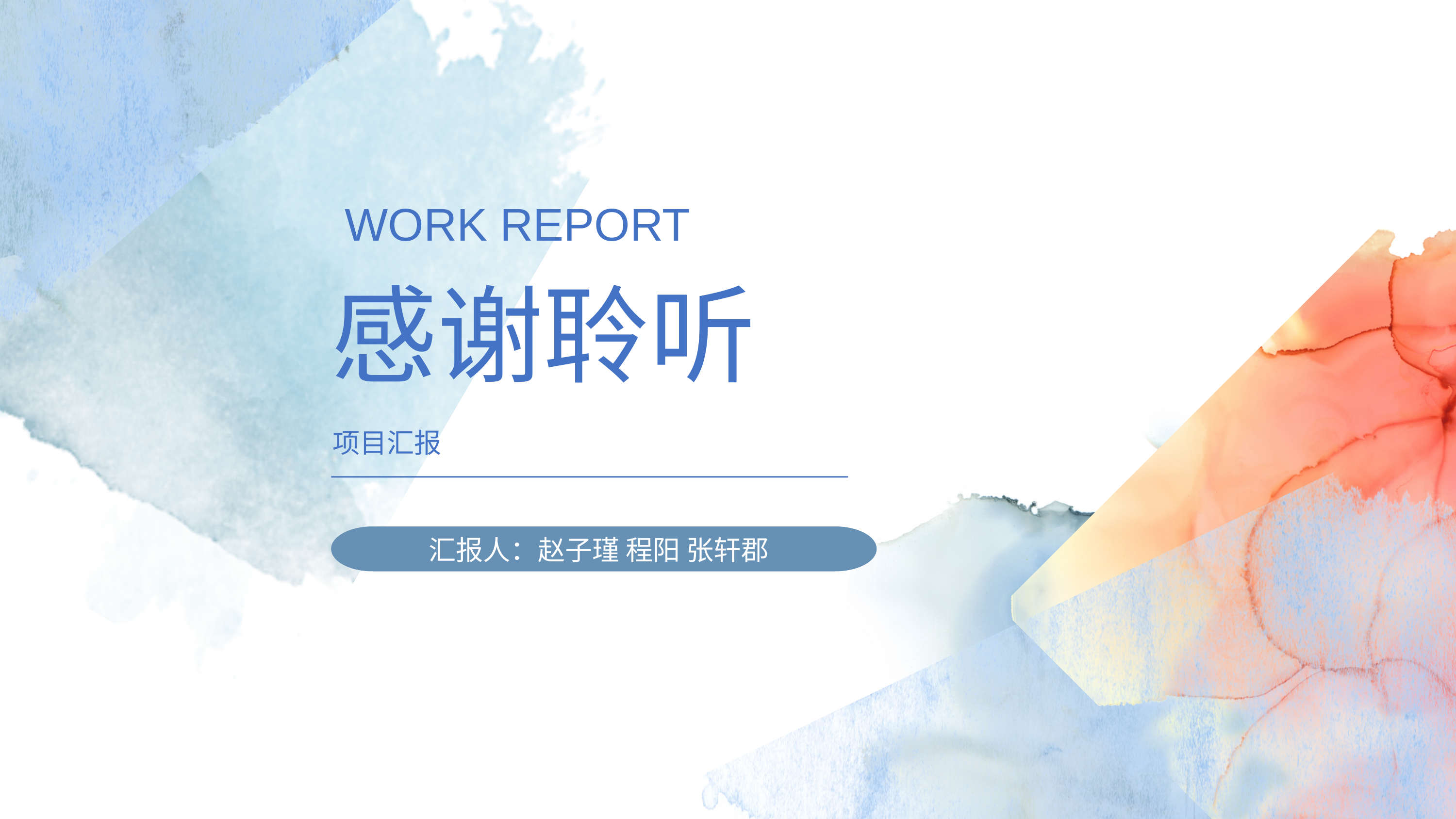

WORK REPORT
感谢聆听

项目汇报

汇报人：赵子瑾 程阳 张轩郡